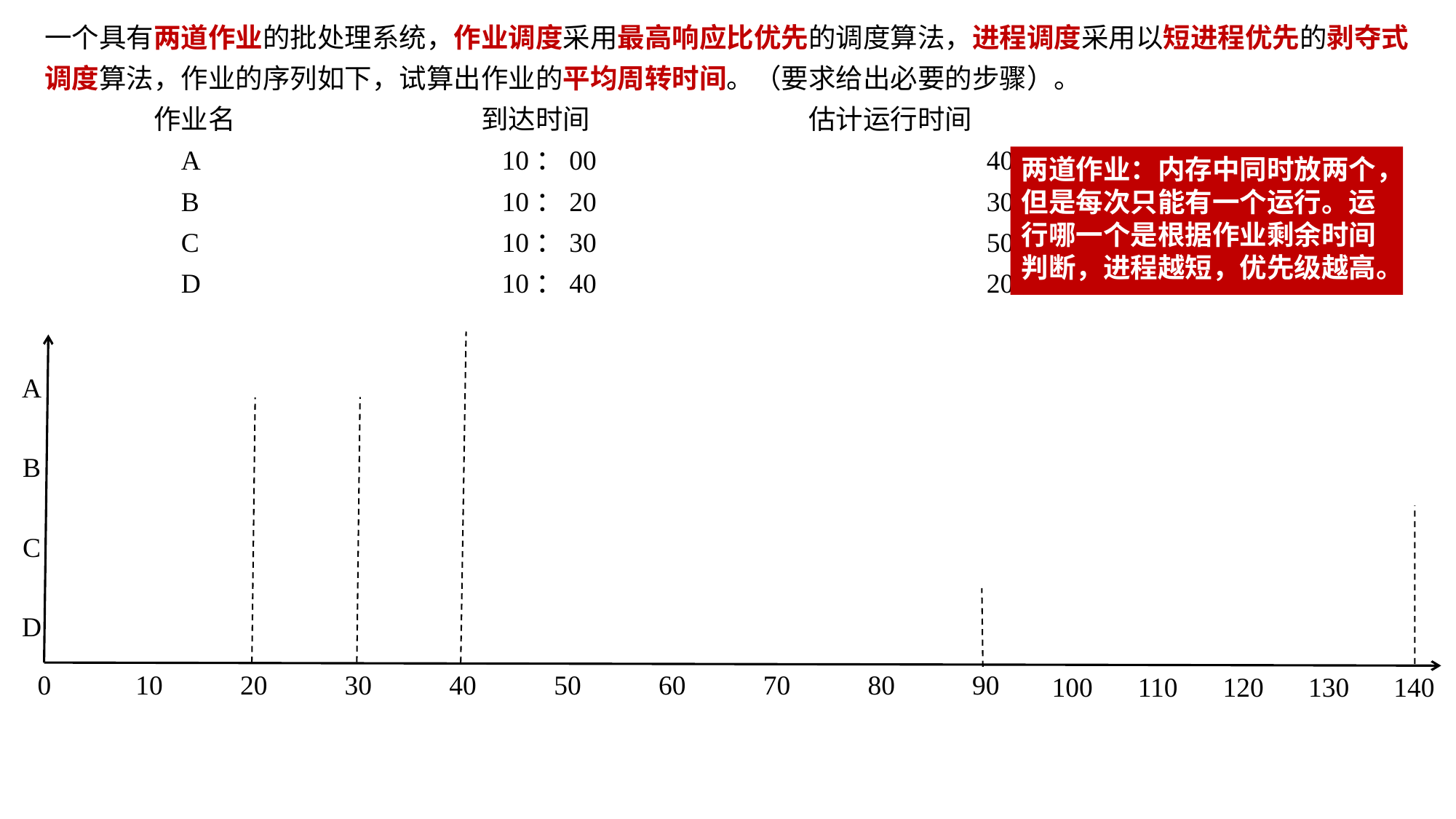

一个具有两道作业的批处理系统，作业调度采用最高响应比优先的调度算法，进程调度采用以短进程优先的剥夺式调度算法，作业的序列如下，试算出作业的平均周转时间。（要求给出必要的步骤）。
	作业名			到达时间		估计运行时间	    A			   10：00			          40分	    B			   10：20			          30分	    C			   10：30			          50分	    D			   10：40			          20分
两道作业：内存中同时放两个，但是每次只能有一个运行。运行哪一个是根据作业剩余时间判断，进程越短，优先级越高。
A
B
C
D
0
10
20
30
40
50
60
70
80
90
100
110
120
130
140